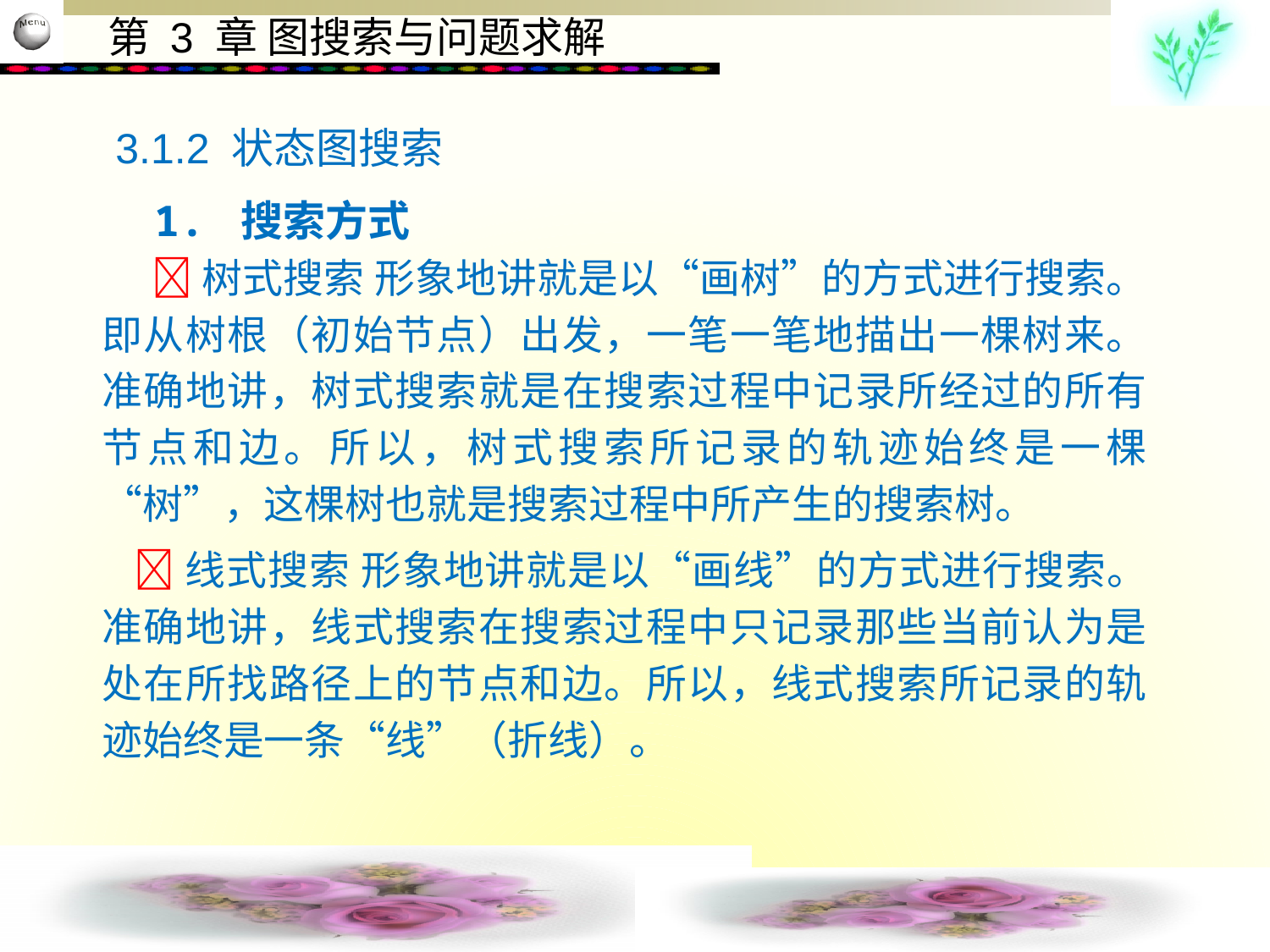

3.1.2 状态图搜索
　1. 搜索方式
　 • 树式搜索 形象地讲就是以“画树”的方式进行搜索。即从树根（初始节点）出发，一笔一笔地描出一棵树来。准确地讲，树式搜索就是在搜索过程中记录所经过的所有节点和边。所以，树式搜索所记录的轨迹始终是一棵“树”，这棵树也就是搜索过程中所产生的搜索树。
   •线式搜索 形象地讲就是以“画线”的方式进行搜索。准确地讲，线式搜索在搜索过程中只记录那些当前认为是处在所找路径上的节点和边。所以，线式搜索所记录的轨迹始终是一条“线”（折线）。